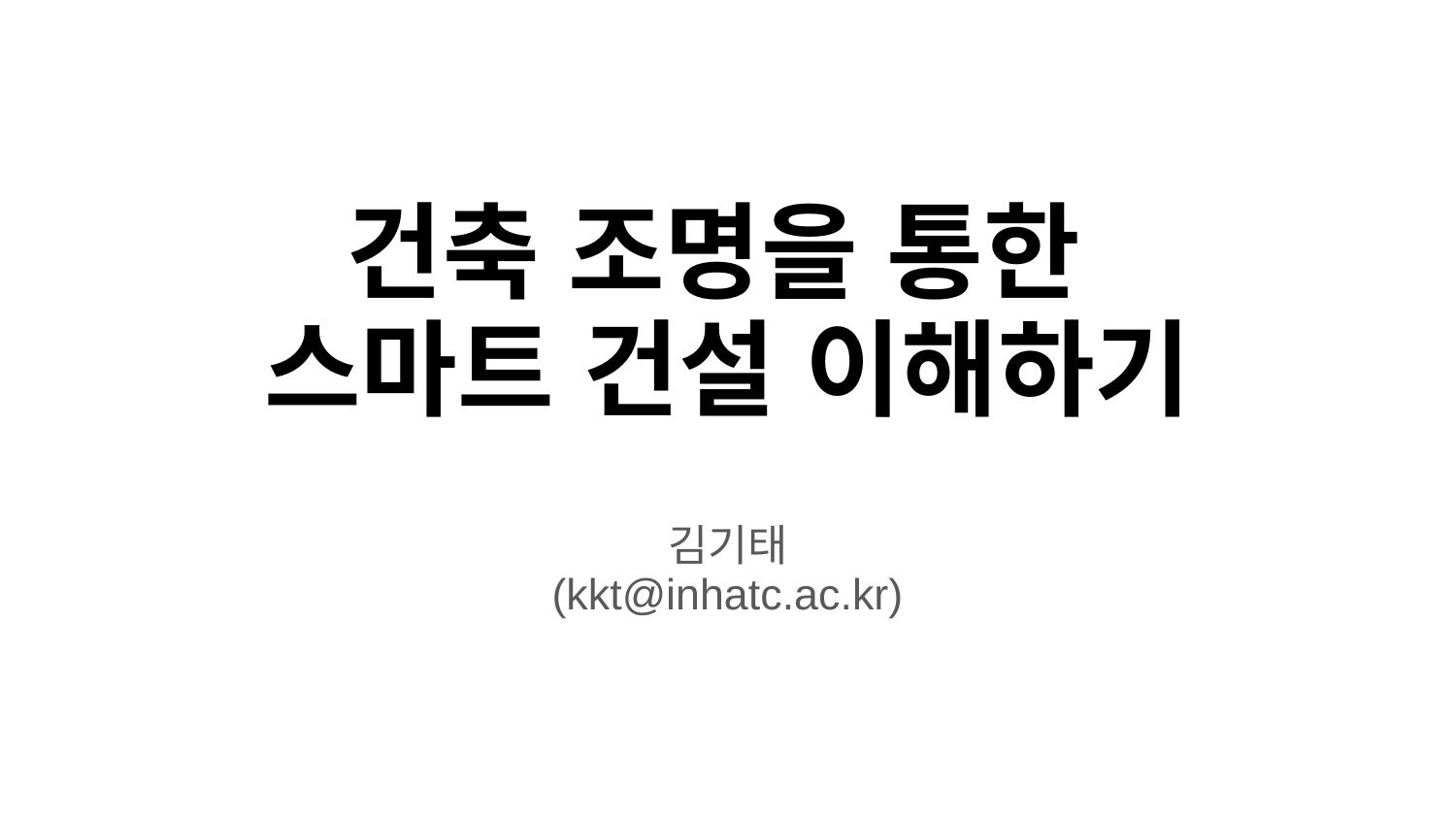

# 건축 조명을 통한
스마트 건설 이해하기
김기태
(kkt@inhatc.ac.kr)